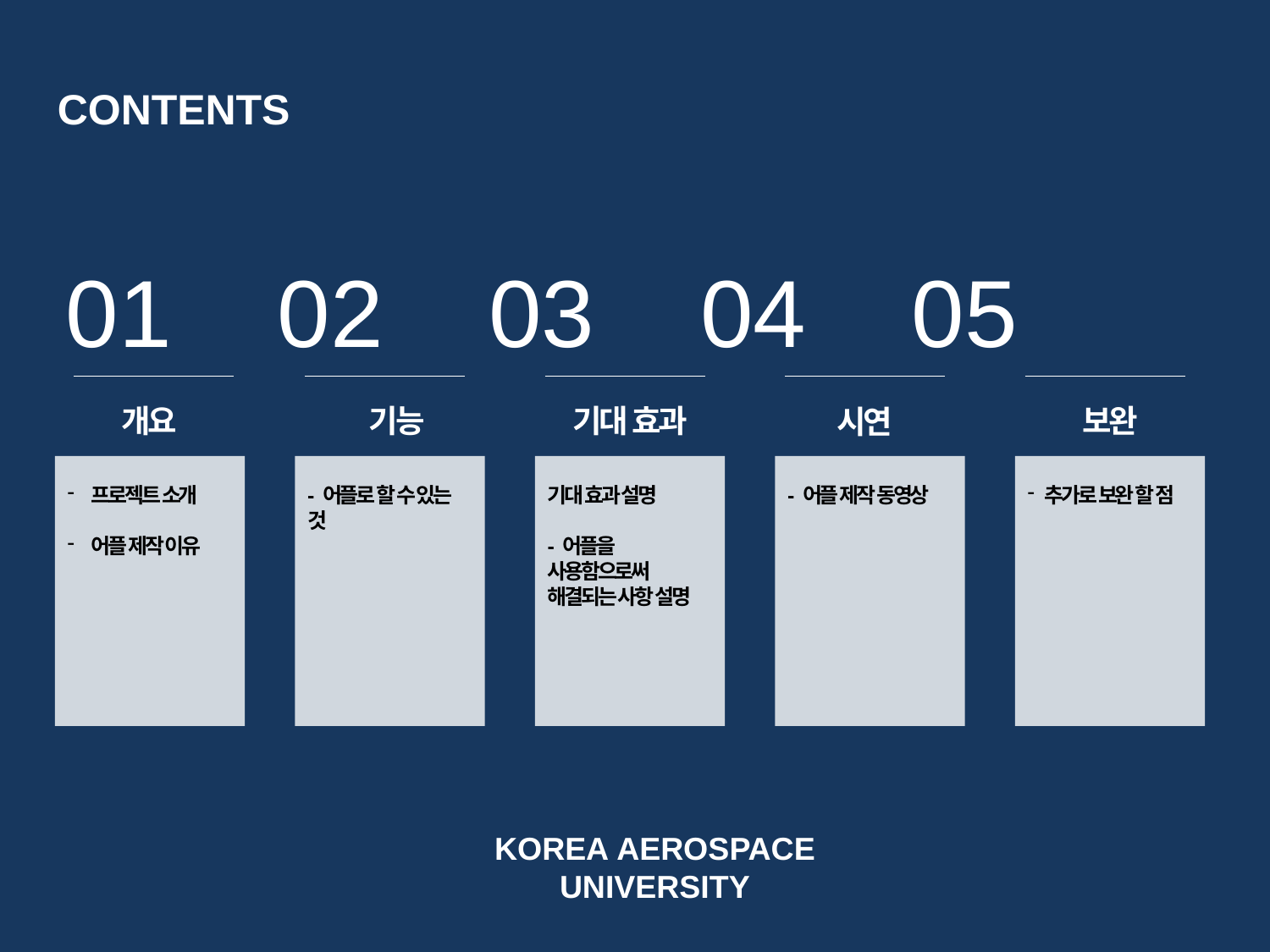

CONTENTS
01    02    03    04    05
개요
기능
기대 효과
 보완
시연

프로젝트 소개

어플 제작 이유

- 어플로 할 수 있는   것

기대 효과 설명

- 어플을 사용함으로써 해결되는 사항 설명

- 어플 제작 동영상
 추가로 보완 할 점

KOREA AEROSPACE UNIVERSITY